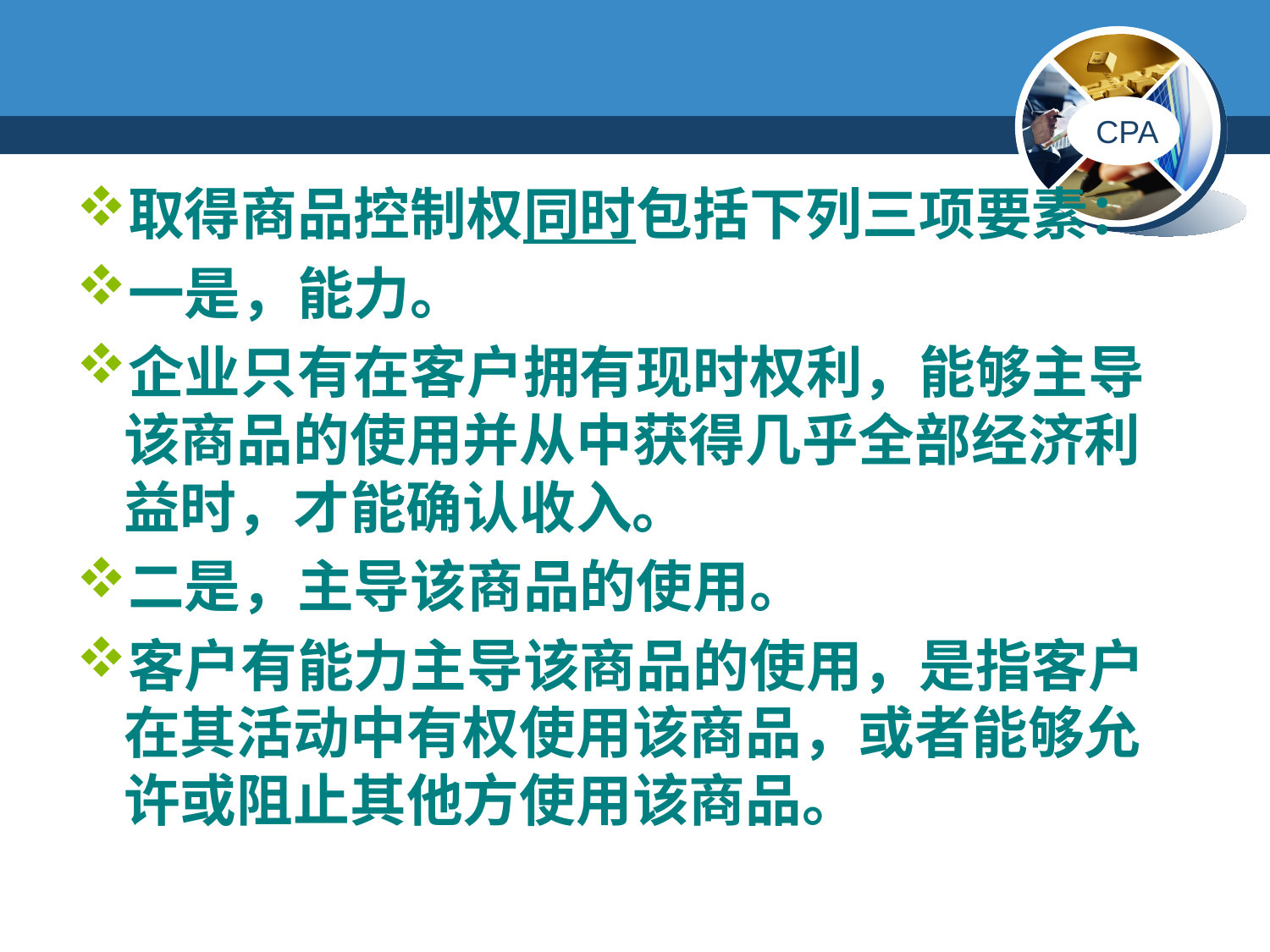

#
取得商品控制权同时包括下列三项要素：
一是，能力。
企业只有在客户拥有现时权利，能够主导该商品的使用并从中获得几乎全部经济利益时，才能确认收入。
二是，主导该商品的使用。
客户有能力主导该商品的使用，是指客户在其活动中有权使用该商品，或者能够允许或阻止其他方使用该商品。